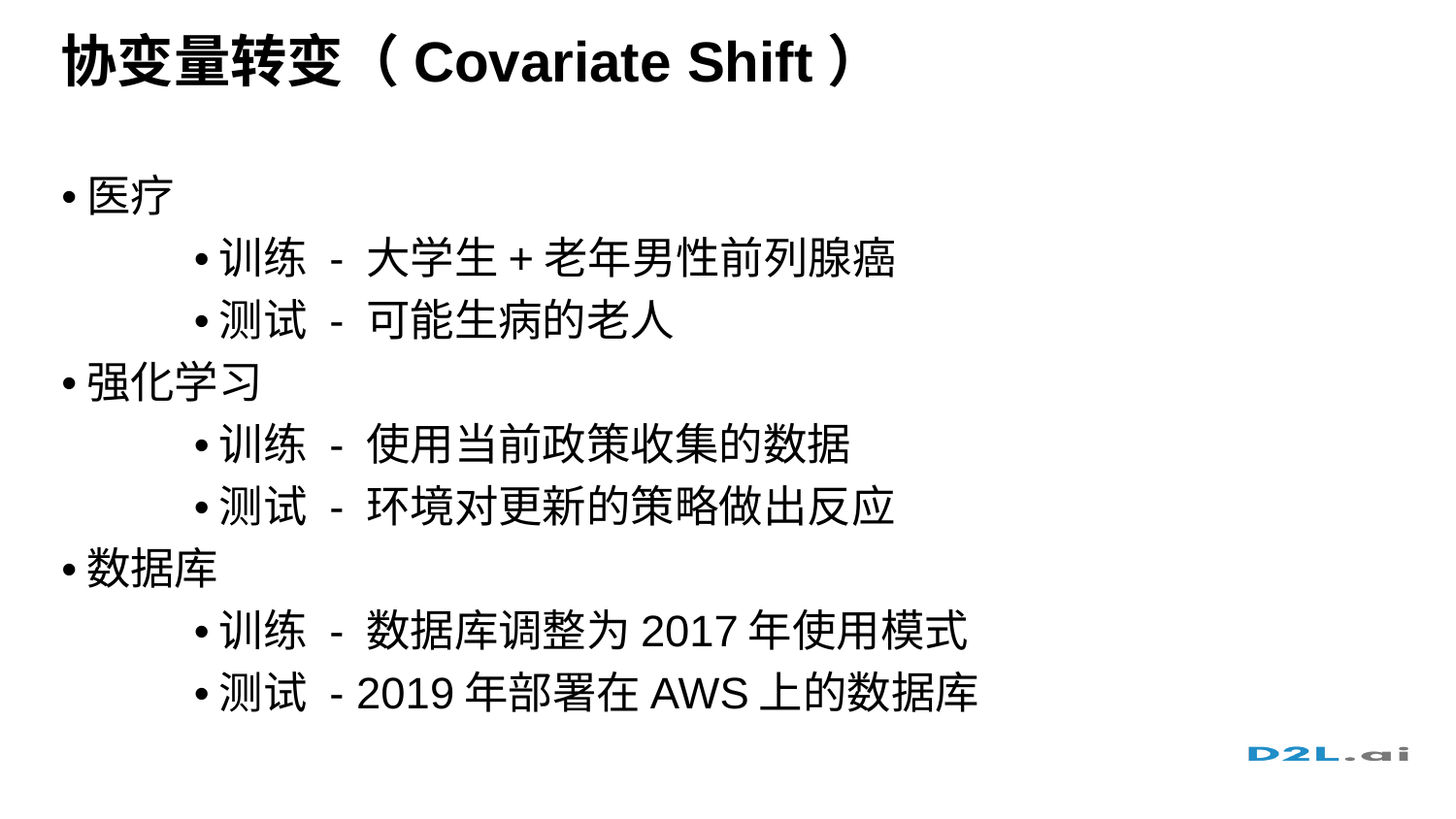

# 协变量转变（Covariate Shift）
•医疗
	•训练 - 大学生+老年男性前列腺癌
	•测试 - 可能生病的老人
•强化学习
	•训练 - 使用当前政策收集的数据
	•测试 - 环境对更新的策略做出反应
•数据库
	•训练 - 数据库调整为2017年使用模式
	•测试 - 2019年部署在AWS上的数据库